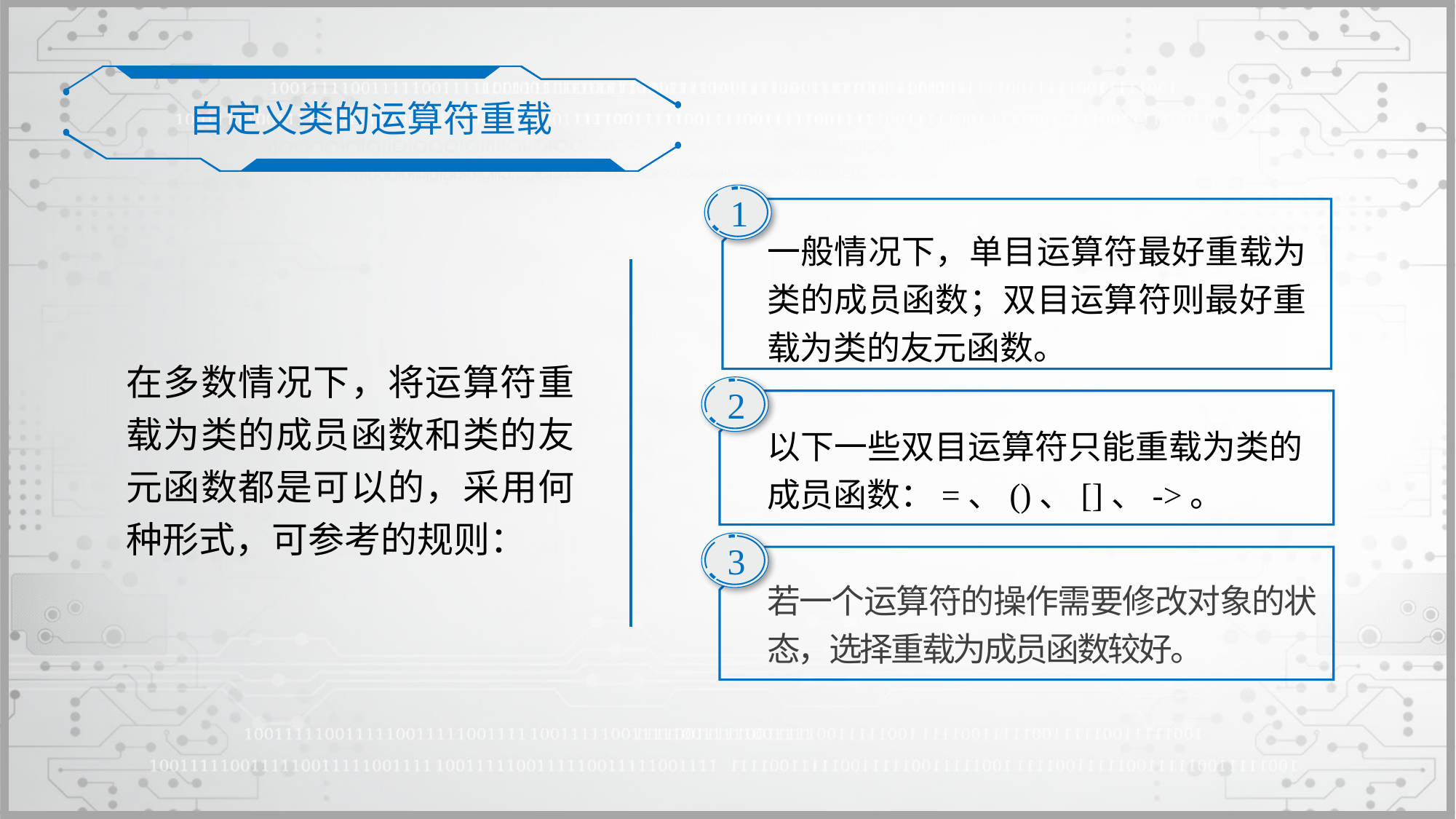

自定义类的运算符重载

1

一般情况下，单目运算符最好重载为类的成员函数；双目运算符则最好重载为类的友元函数。
在多数情况下，将运算符重载为类的成员函数和类的友元函数都是可以的，采用何种形式，可参考的规则：

2

以下一些双目运算符只能重载为类的成员函数：=、()、[]、->。

3

若一个运算符的操作需要修改对象的状态，选择重载为成员函数较好。